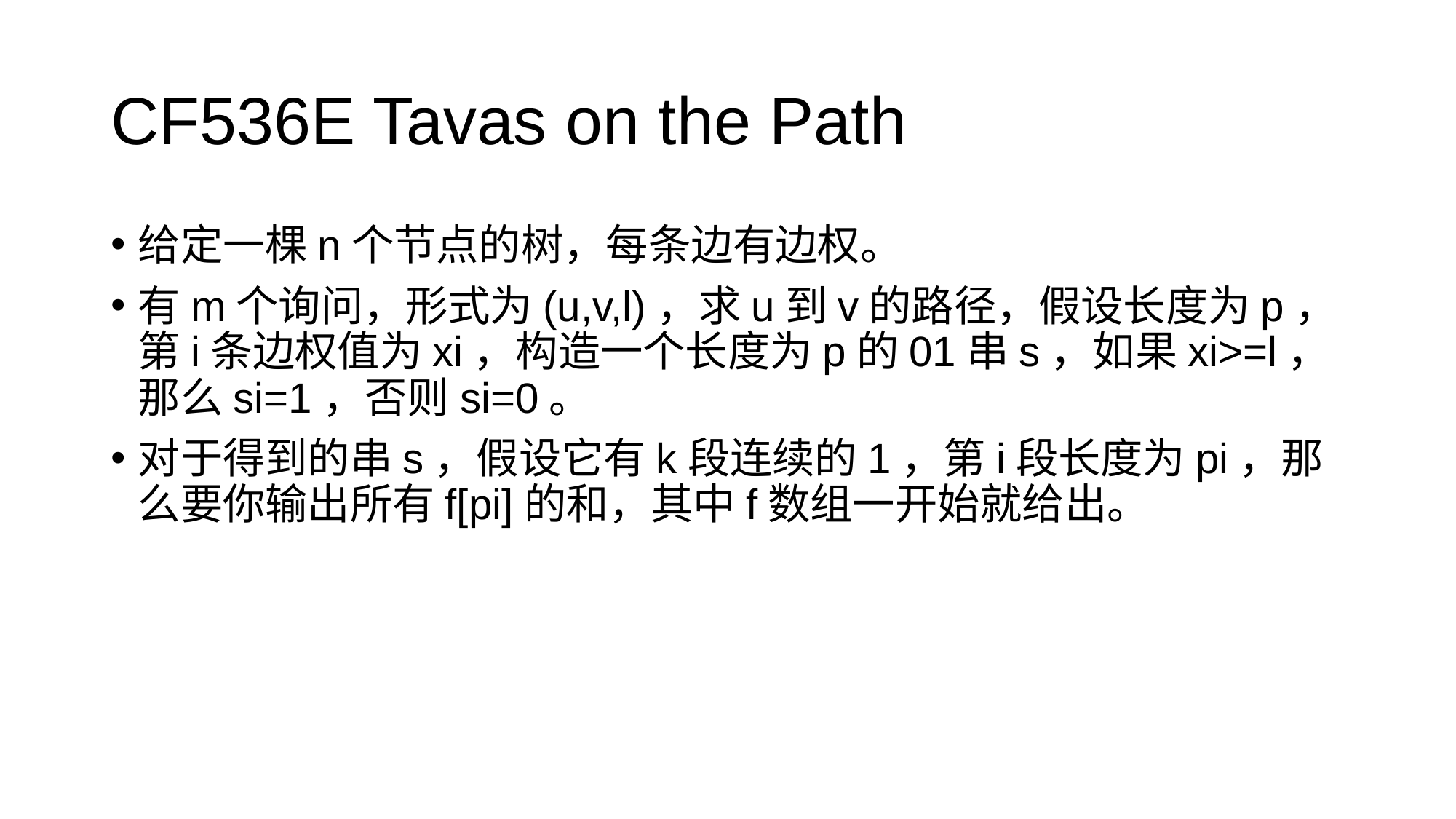

# CF536E Tavas on the Path
给定一棵n个节点的树，每条边有边权。
有m个询问，形式为(u,v,l)，求u到v的路径，假设长度为p，第i条边权值为xi，构造一个长度为p的01串s，如果xi>=l，那么si=1，否则si=0。
对于得到的串s，假设它有k段连续的1，第i段长度为pi，那么要你输出所有f[pi]的和，其中f数组一开始就给出。